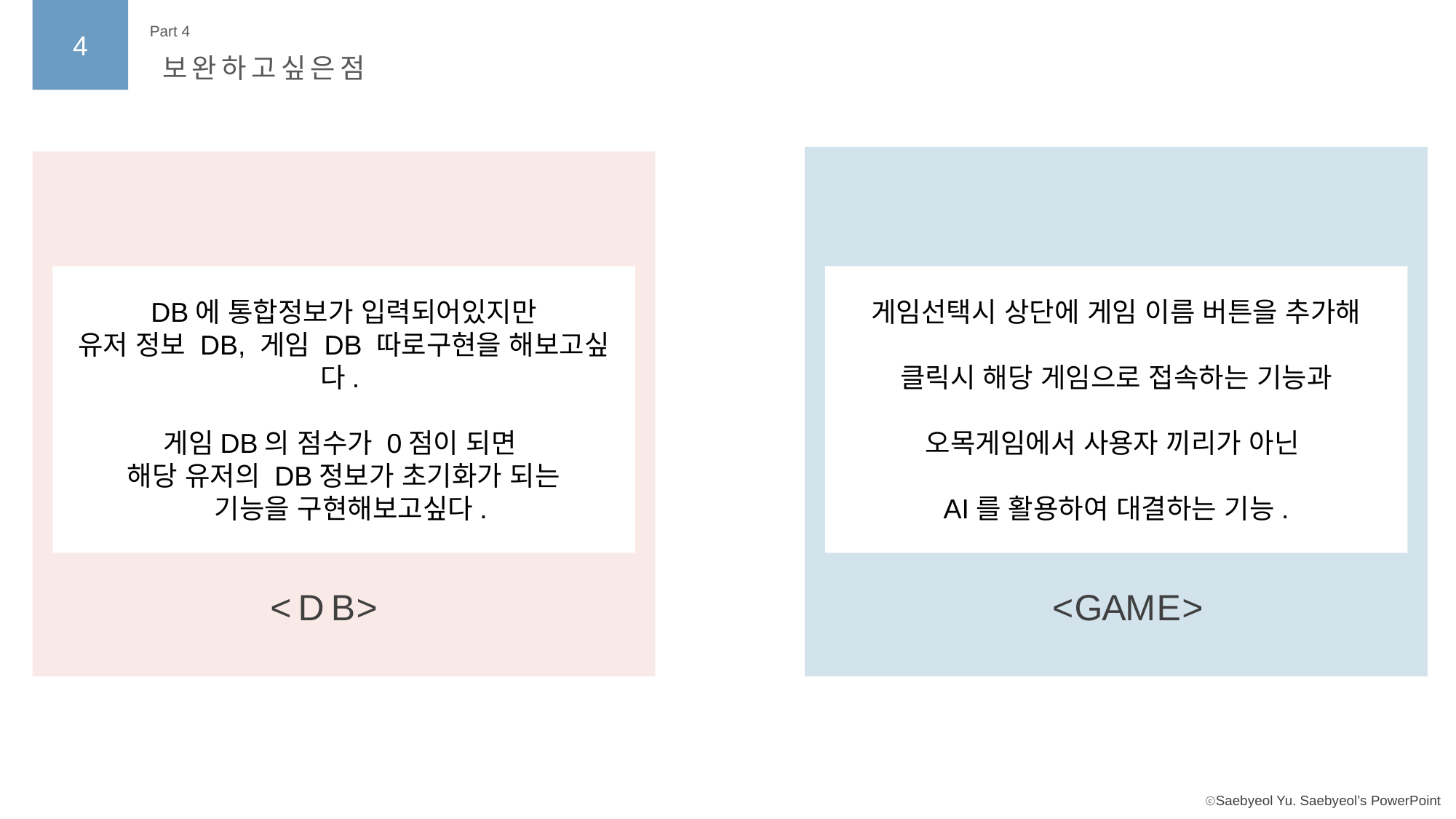

4
Part 4
보완하고싶은점

DB에 통합정보가 입력되어있지만
유저 정보 DB, 게임 DB 따로구현을 해보고싶다.

게임DB의 점수가 0점이 되면
해당 유저의 DB정보가 초기화가 되는
 기능을 구현해보고싶다.
게임선택시 상단에 게임 이름 버튼을 추가해

클릭시 해당 게임으로 접속하는 기능과

오목게임에서 사용자 끼리가 아닌

AI를 활용하여 대결하는 기능.
< G A M E >
<  D  B >